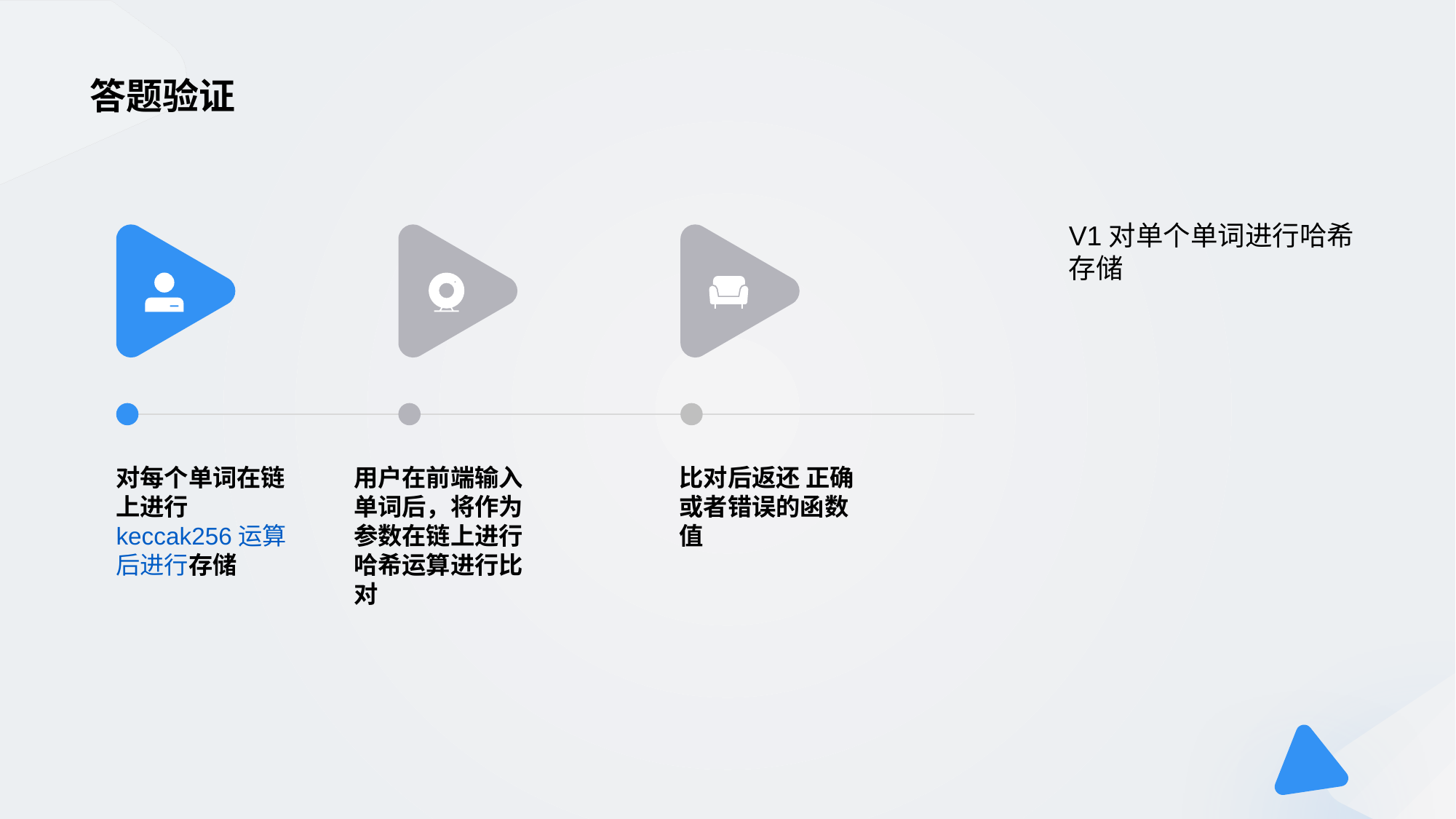

# 答题验证
V1对单个单词进行哈希存储

用户在前端输入单词后，将作为参数在链上进行哈希运算进行比对
对每个单词在链上进行keccak256运算后进行存储
比对后返还 正确或者错误的函数值